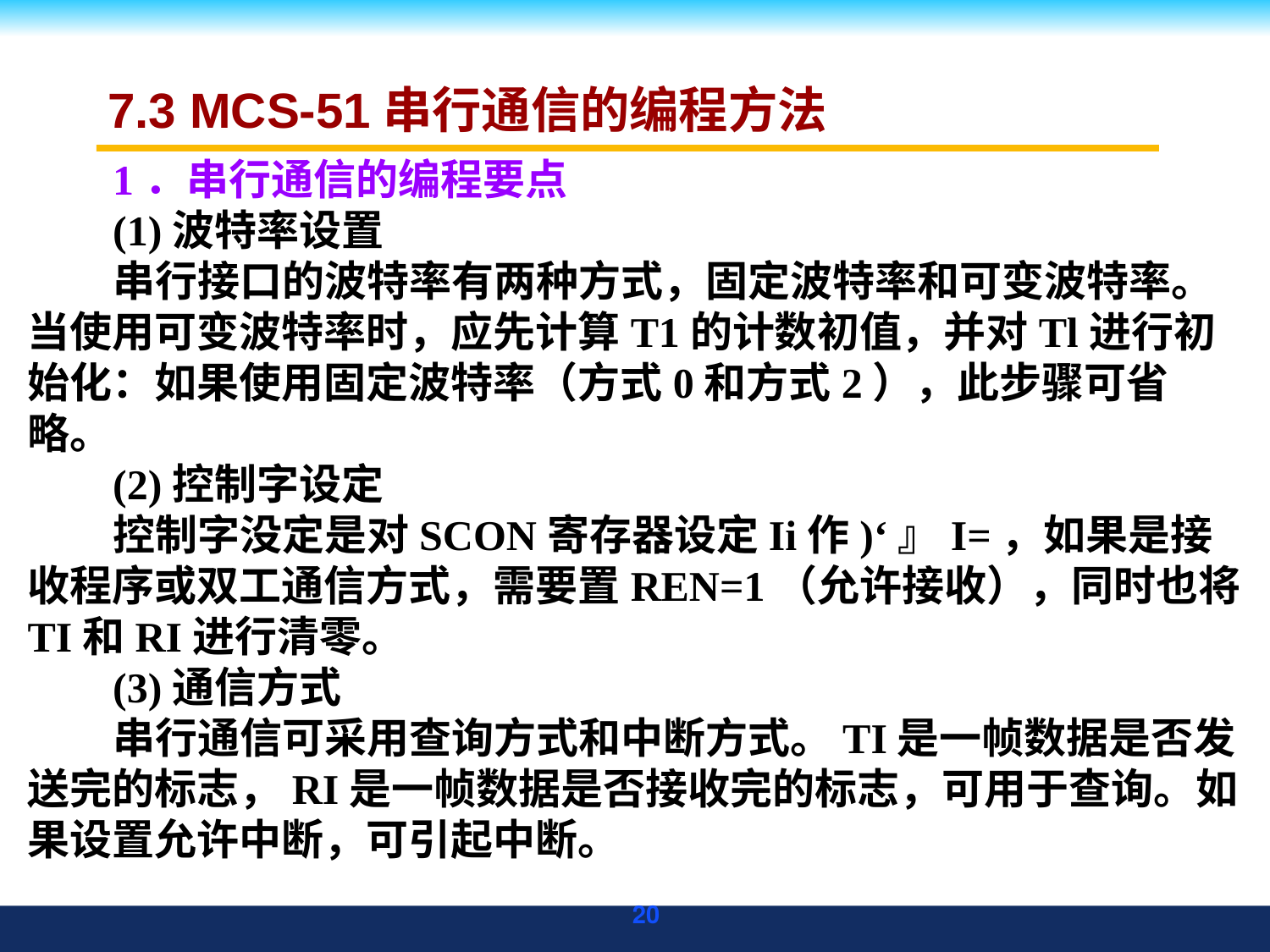

# 7.3 MCS-51串行通信的编程方法
1．串行通信的编程要点
(1)波特率设置
串行接口的波特率有两种方式，固定波特率和可变波特率。当使用可变波特率时，应先计算T1的计数初值，并对Tl进行初始化：如果使用固定波特率（方式0和方式2），此步骤可省略。
(2)控制字设定
控制字没定是对SCON寄存器设定Ii作)‘』I=，如果是接收程序或双工通信方式，需要置REN=1（允许接收），同时也将TI和RI进行清零。
(3)通信方式
串行通信可采用查询方式和中断方式。TI是一帧数据是否发送完的标志，RI是一帧数据是否接收完的标志，可用于查询。如果设置允许中断，可引起中断。
20